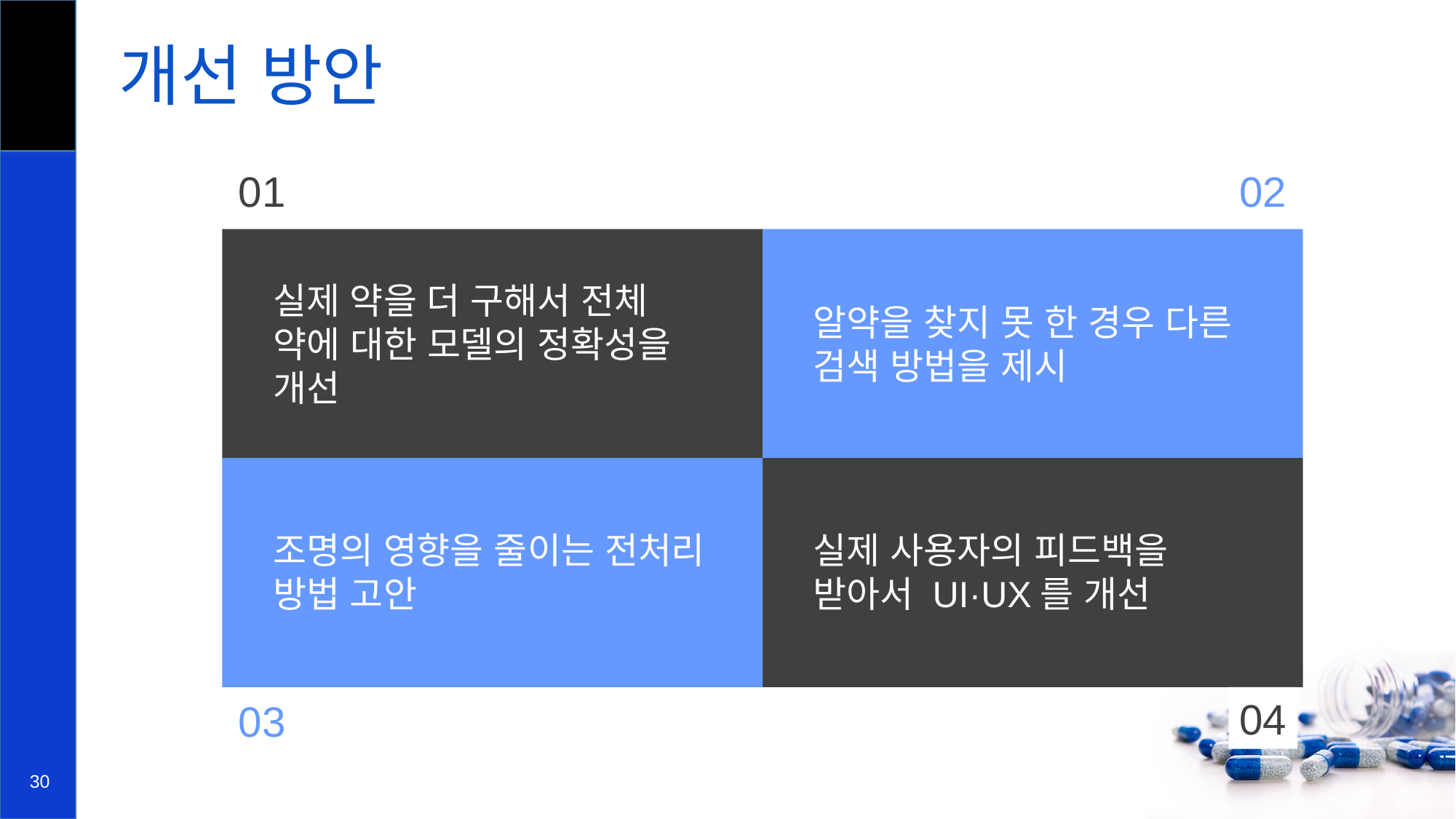

# 개선 방안
01
02

실제 약을 더 구해서 전체 약에 대한 모델의 정확성을 개선
알약을 찾지 못 한 경우 다른 검색 방법을 제시

조명의 영향을 줄이는 전처리 방법 고안
실제 사용자의 피드백을 받아서 UI·UX를 개선
04
03
30